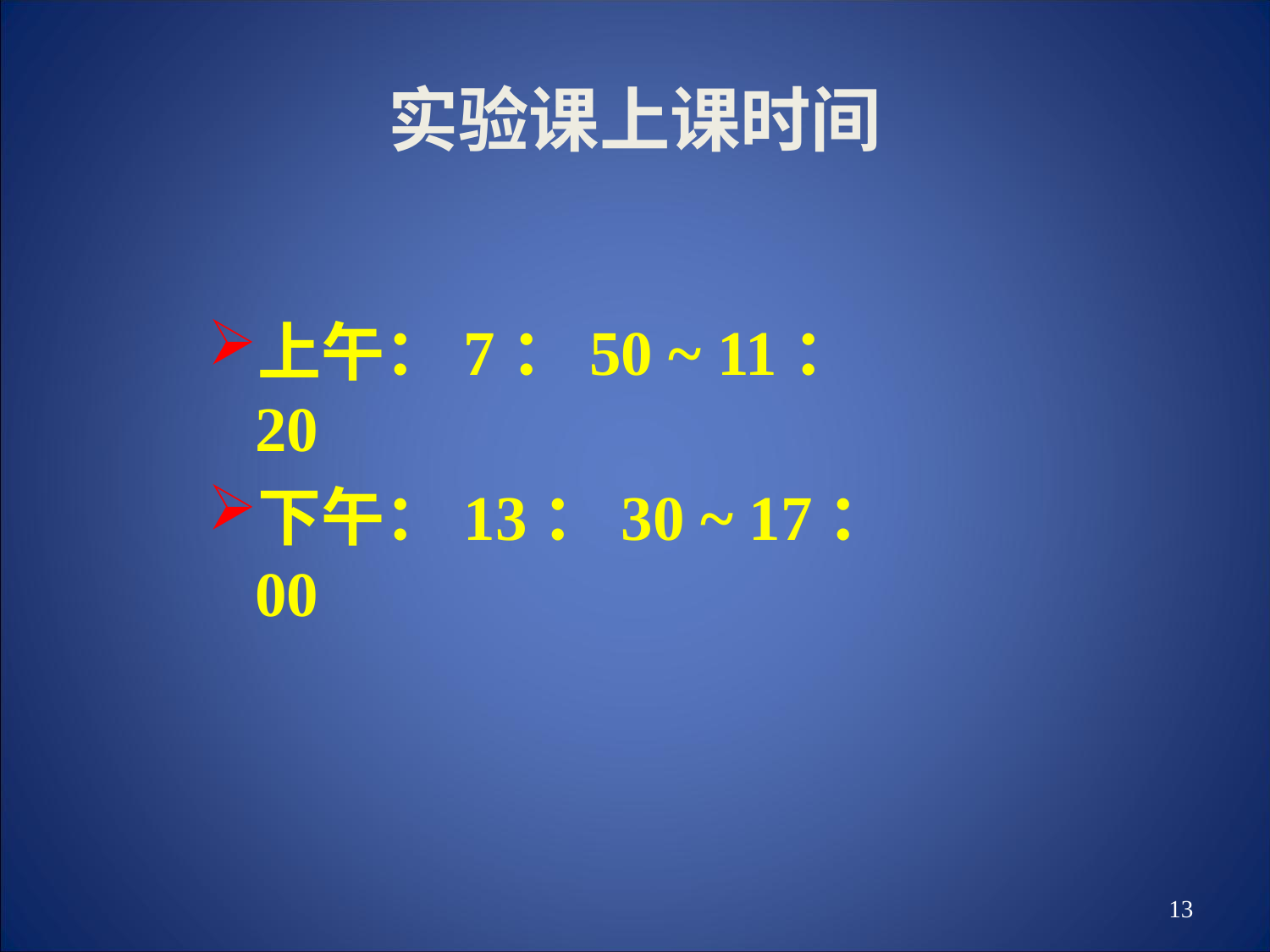

实验课上课时间
上午：7：50 ~ 11：20
下午：13：30 ~ 17：00

13